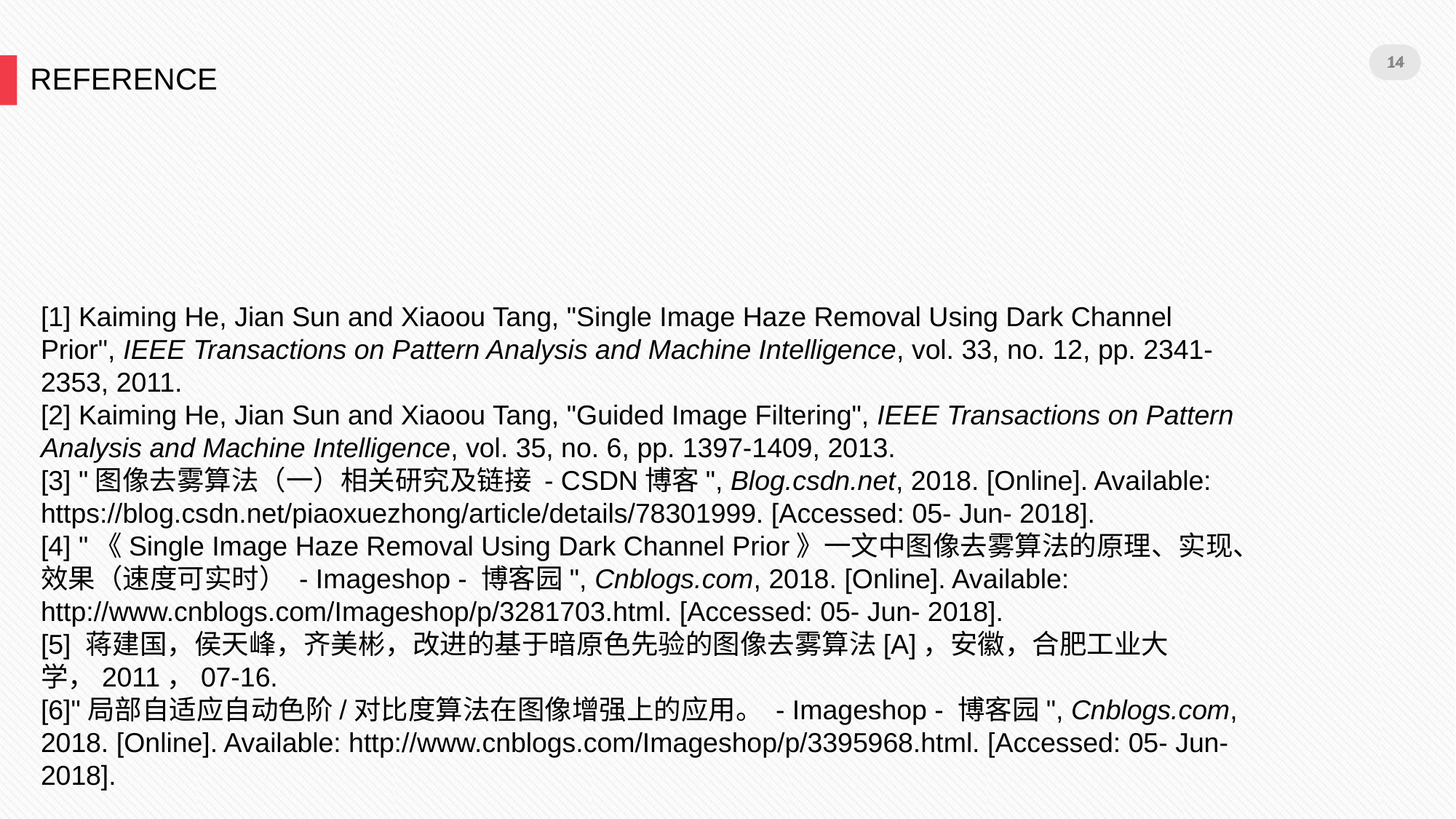

14
14
REFERENCE
[1] Kaiming He, Jian Sun and Xiaoou Tang, "Single Image Haze Removal Using Dark Channel Prior", IEEE Transactions on Pattern Analysis and Machine Intelligence, vol. 33, no. 12, pp. 2341-2353, 2011.
[2] Kaiming He, Jian Sun and Xiaoou Tang, "Guided Image Filtering", IEEE Transactions on Pattern Analysis and Machine Intelligence, vol. 35, no. 6, pp. 1397-1409, 2013.
[3] "图像去雾算法（一）相关研究及链接 - CSDN博客", Blog.csdn.net, 2018. [Online]. Available: https://blog.csdn.net/piaoxuezhong/article/details/78301999. [Accessed: 05- Jun- 2018].
[4] "《Single Image Haze Removal Using Dark Channel Prior》一文中图像去雾算法的原理、实现、效果（速度可实时） - Imageshop - 博客园", Cnblogs.com, 2018. [Online]. Available: http://www.cnblogs.com/Imageshop/p/3281703.html. [Accessed: 05- Jun- 2018].
[5] 蒋建国，侯天峰，齐美彬，改进的基于暗原色先验的图像去雾算法[A]，安徽，合肥工业大学，2011，07-16.
[6]"局部自适应自动色阶/对比度算法在图像增强上的应用。 - Imageshop - 博客园", Cnblogs.com, 2018. [Online]. Available: http://www.cnblogs.com/Imageshop/p/3395968.html. [Accessed: 05- Jun- 2018].